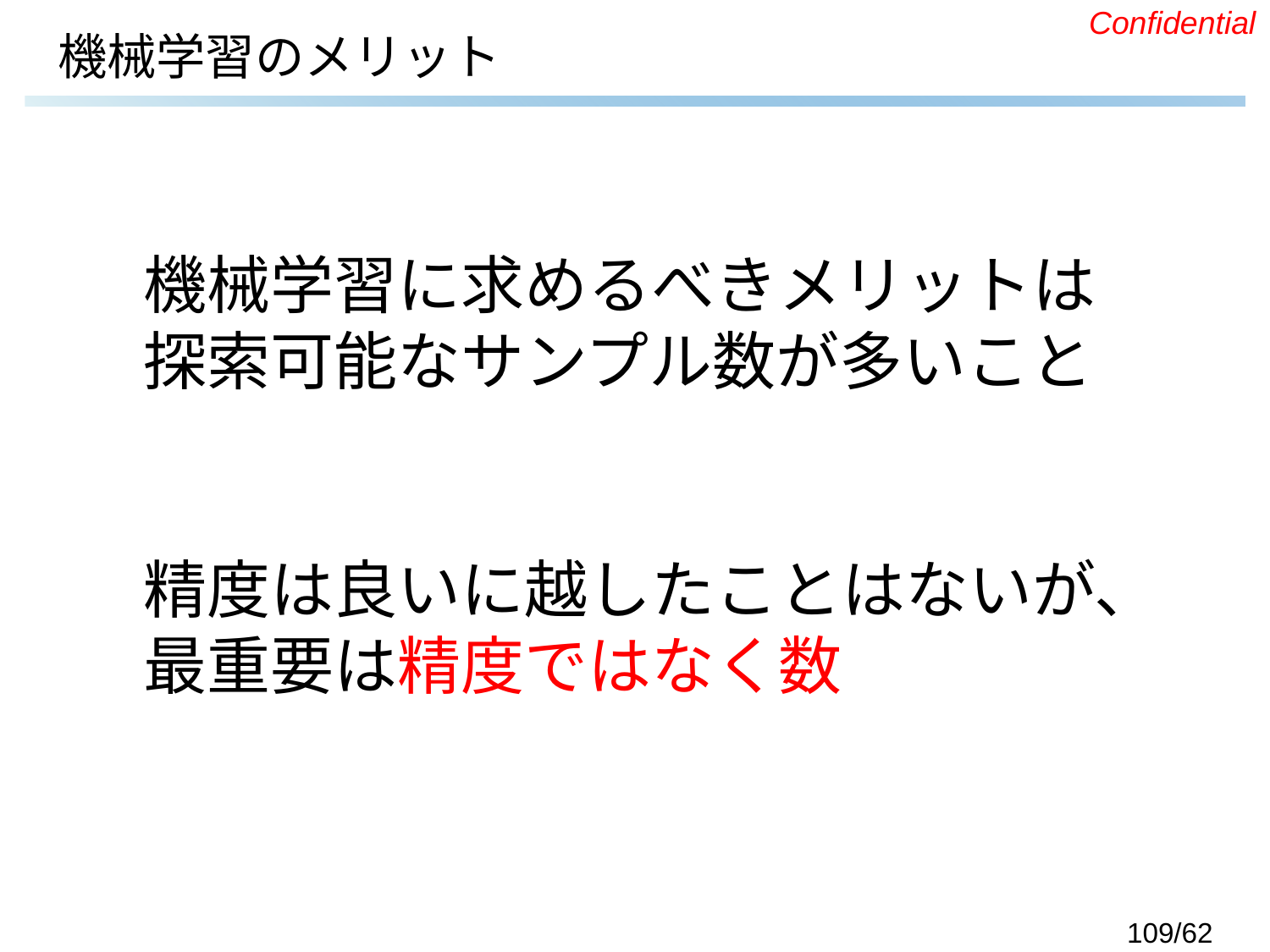

# 機械学習のメリット
機械学習に求めるべきメリットは
探索可能なサンプル数が多いこと

精度は良いに越したことはないが、
最重要は精度ではなく数